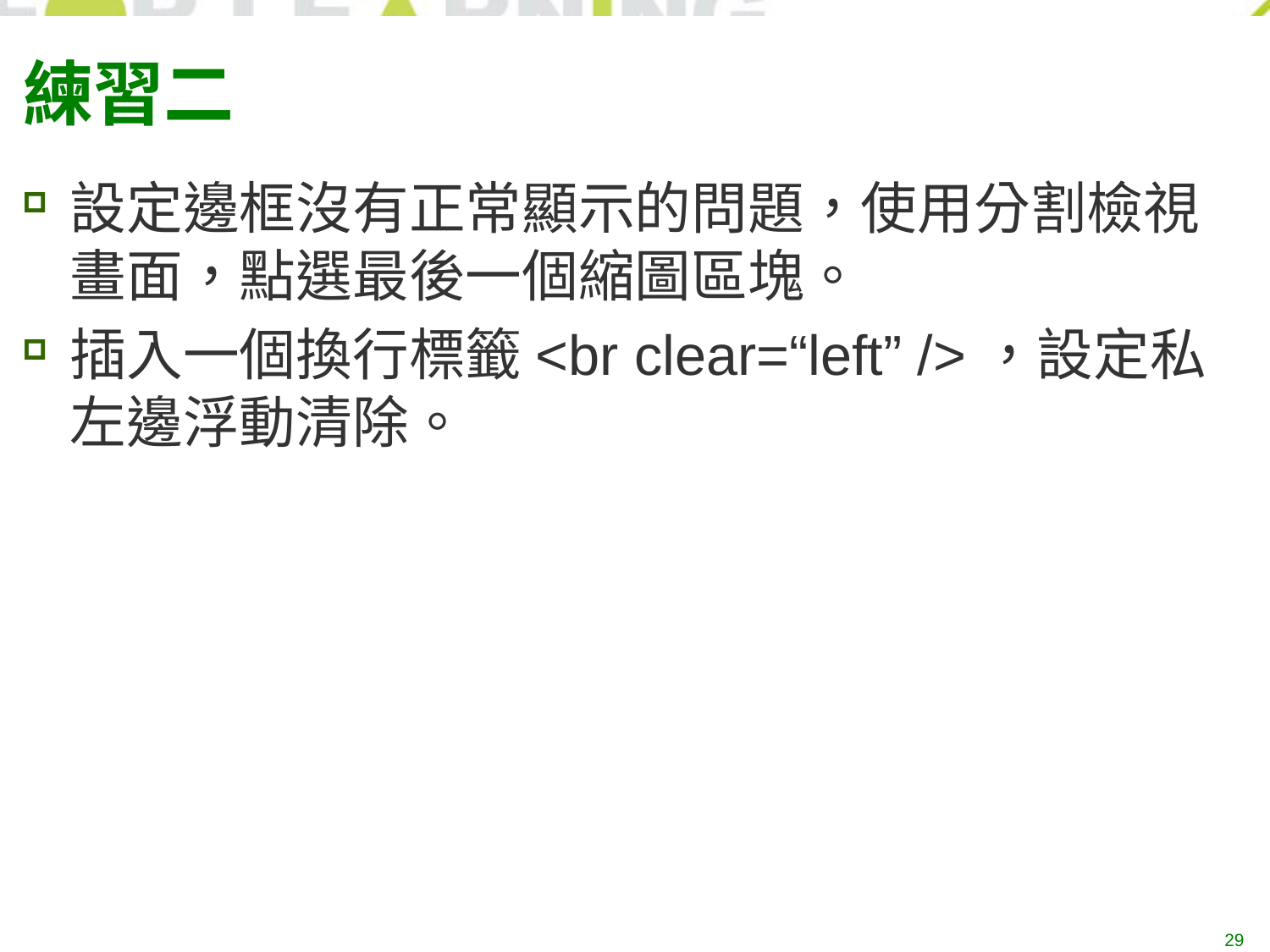

# 練習二
設定邊框沒有正常顯示的問題，使用分割檢視畫面，點選最後一個縮圖區塊。
插入一個換行標籤<br clear=“left” />，設定私左邊浮動清除。

29